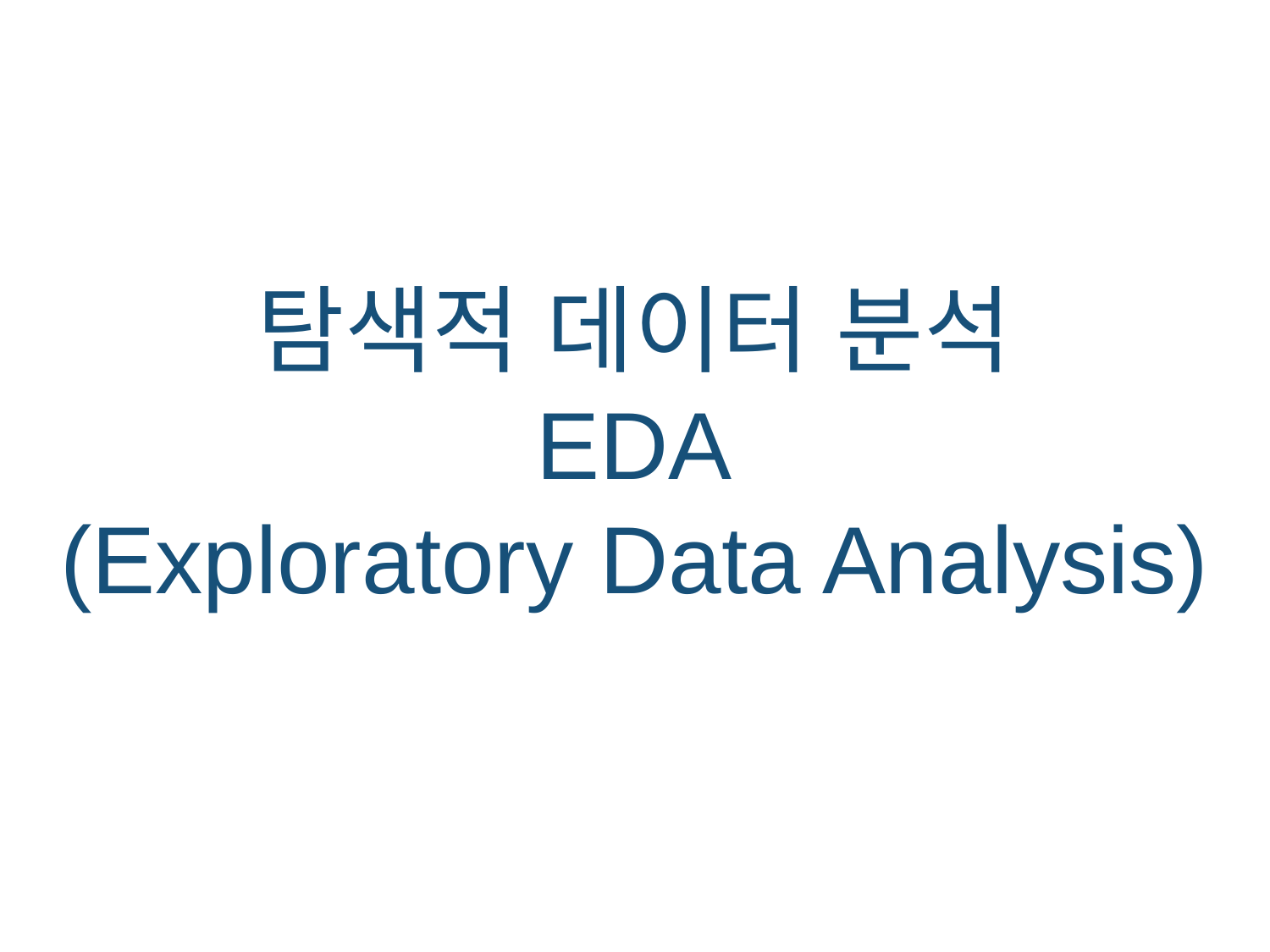

탐색적 데이터 분석
EDA
(Exploratory Data Analysis)